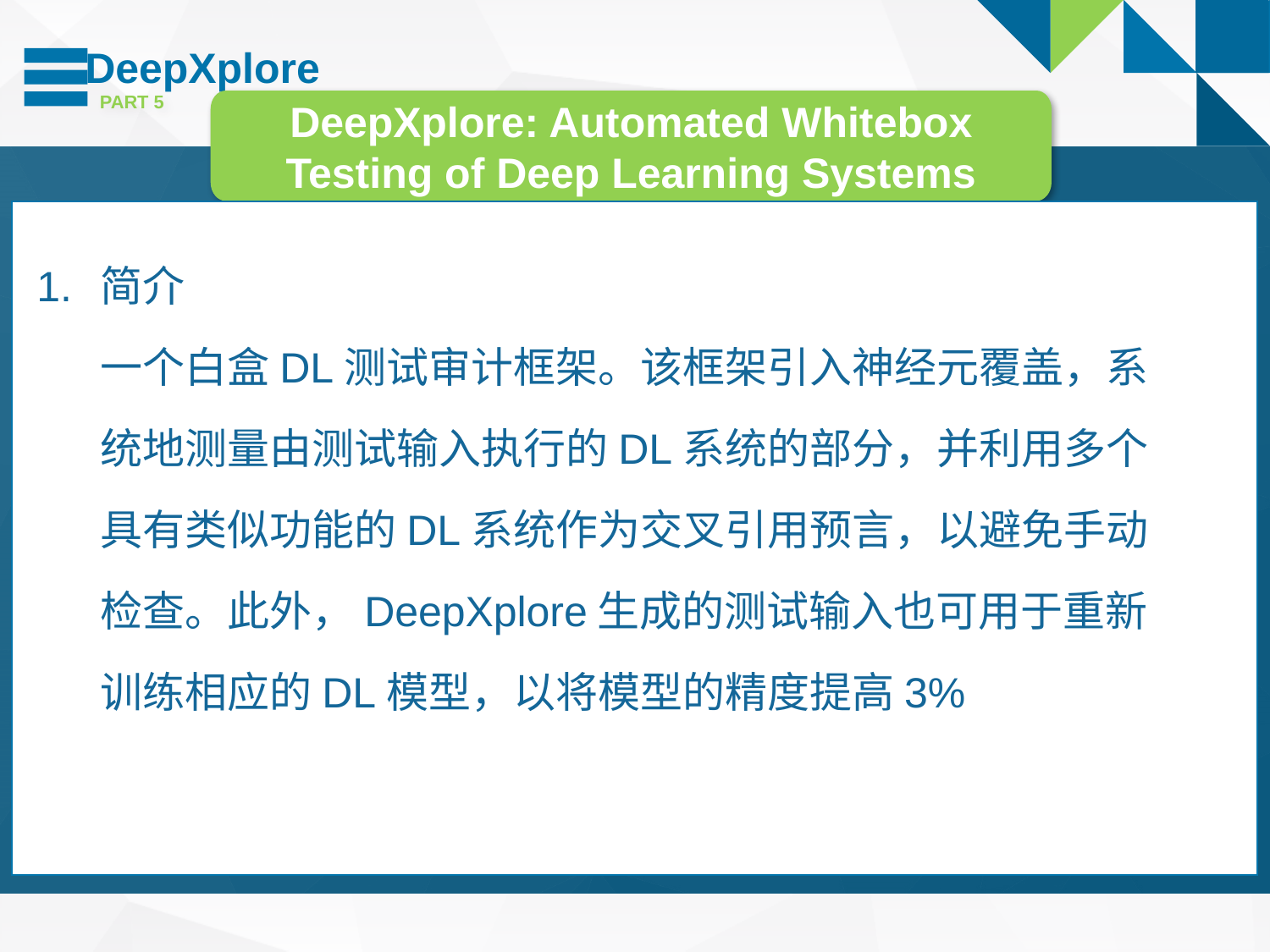

DeepXplore

PART 5
DeepXplore: Automated Whitebox Testing of Deep Learning Systems

简介
一个白盒DL测试审计框架。该框架引入神经元覆盖，系统地测量由测试输入执行的DL系统的部分，并利用多个具有类似功能的DL系统作为交叉引用预言，以避免手动检查。此外，DeepXplore生成的测试输入也可用于重新训练相应的DL模型，以将模型的精度提高3%